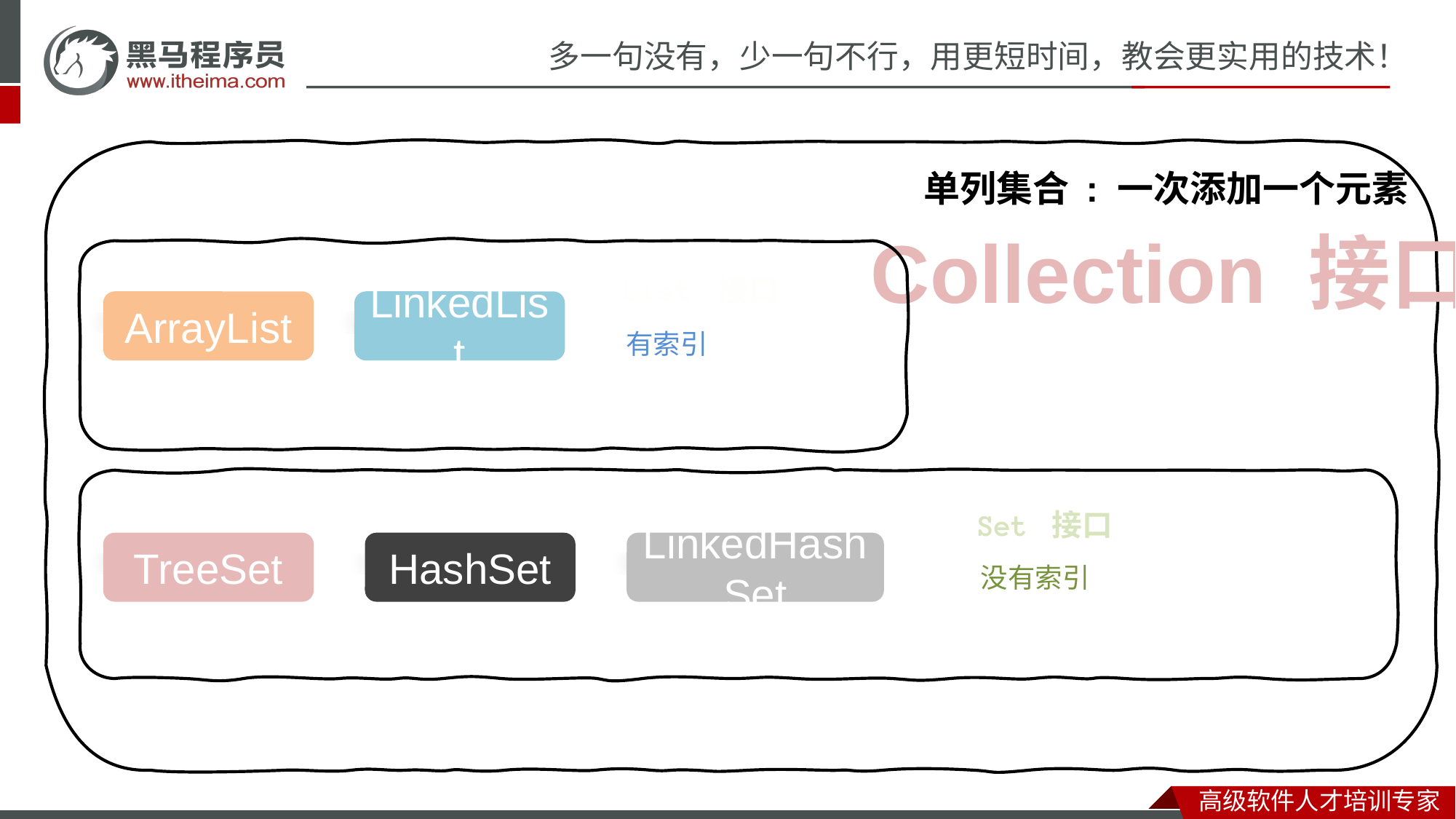

单列集合 : 一次添加一个元素
Collection 接口

List 接口

ArrayList
LinkedList
有索引

Set 接口
TreeSet
HashSet
LinkedHashSet
没有索引